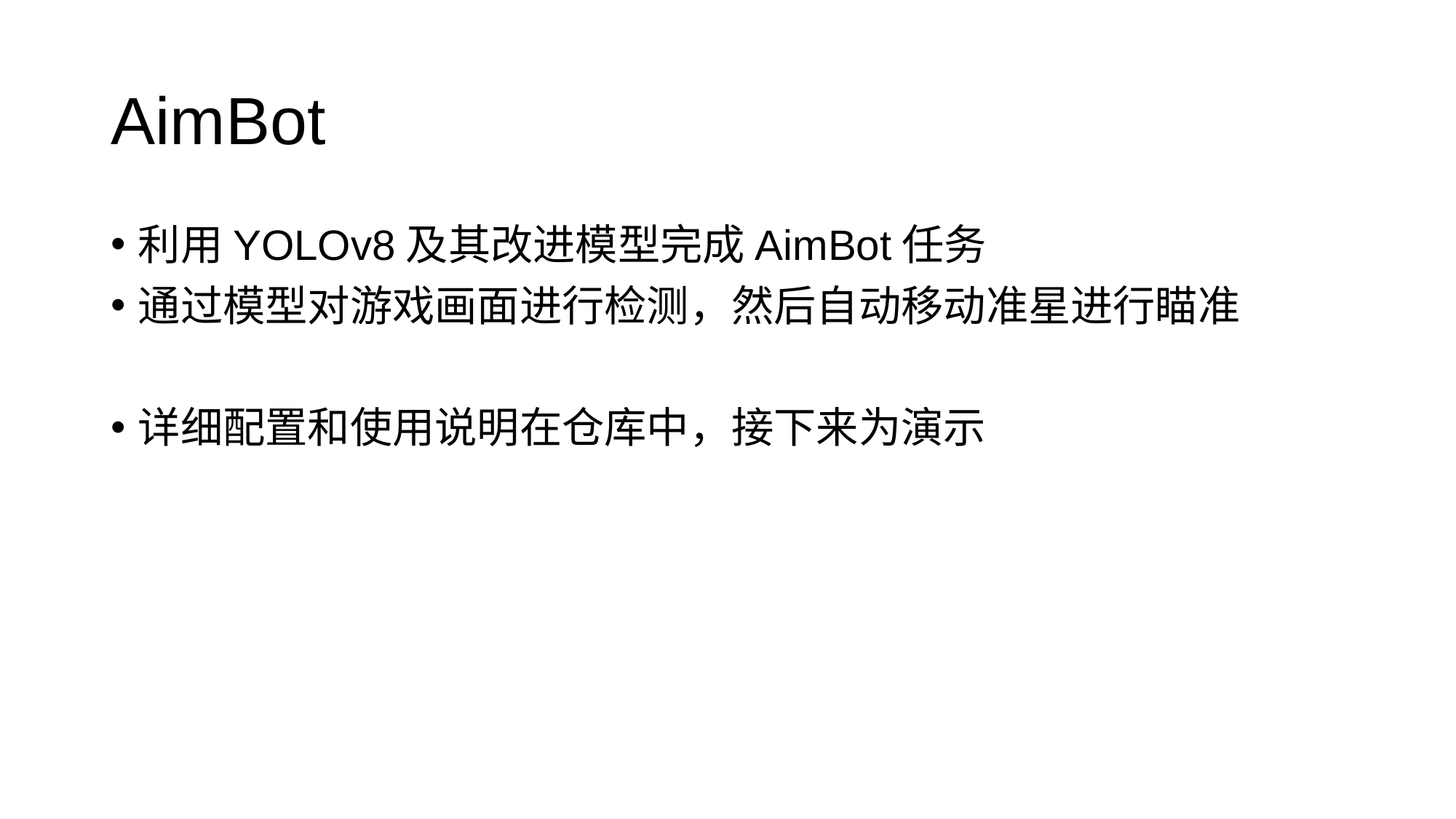

# AimBot
利用YOLOv8及其改进模型完成AimBot任务
通过模型对游戏画面进行检测，然后自动移动准星进行瞄准

详细配置和使用说明在仓库中，接下来为演示